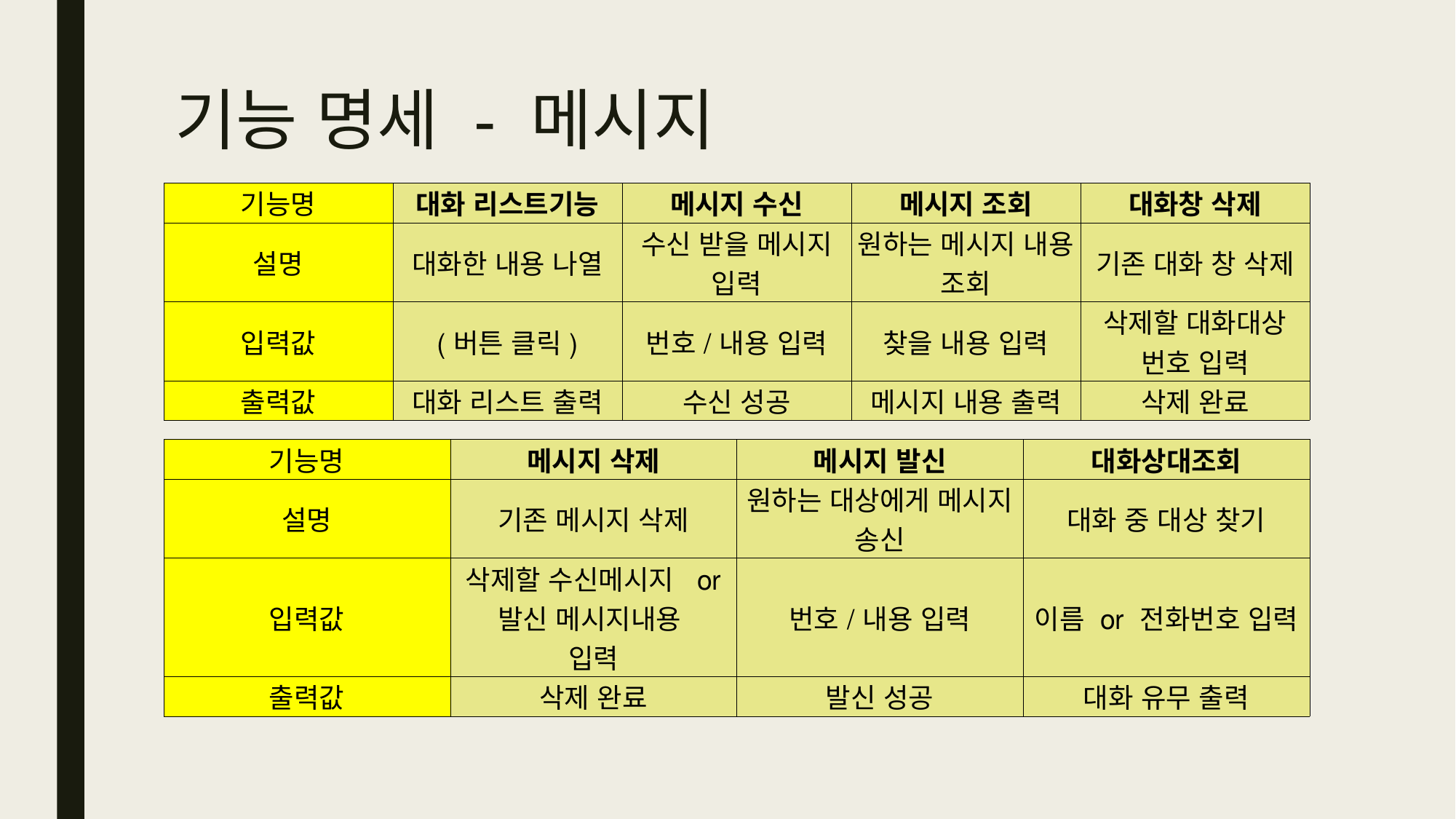

# 기능 명세 - 메시지
| 기능명 | 대화 리스트기능 | 메시지 수신 | 메시지 조회 | 대화창 삭제 |
| --- | --- | --- | --- | --- |
| 설명 | 대화한 내용 나열 | 수신 받을 메시지 입력 | 원하는 메시지 내용 조회 | 기존 대화 창 삭제 |
| 입력값 | (버튼 클릭) | 번호/내용 입력 | 찾을 내용 입력 | 삭제할 대화대상 번호 입력 |
| 출력값 | 대화 리스트 출력 | 수신 성공 | 메시지 내용 출력 | 삭제 완료 |
| 기능명 | 메시지 삭제 | 메시지 발신 | 대화상대조회 |
| --- | --- | --- | --- |
| 설명 | 기존 메시지 삭제 | 원하는 대상에게 메시지 송신 | 대화 중 대상 찾기 |
| 입력값 | 삭제할 수신메시지 or 발신 메시지내용 입력 | 번호/내용 입력 | 이름 or 전화번호 입력 |
| 출력값 | 삭제 완료 | 발신 성공 | 대화 유무 출력 |